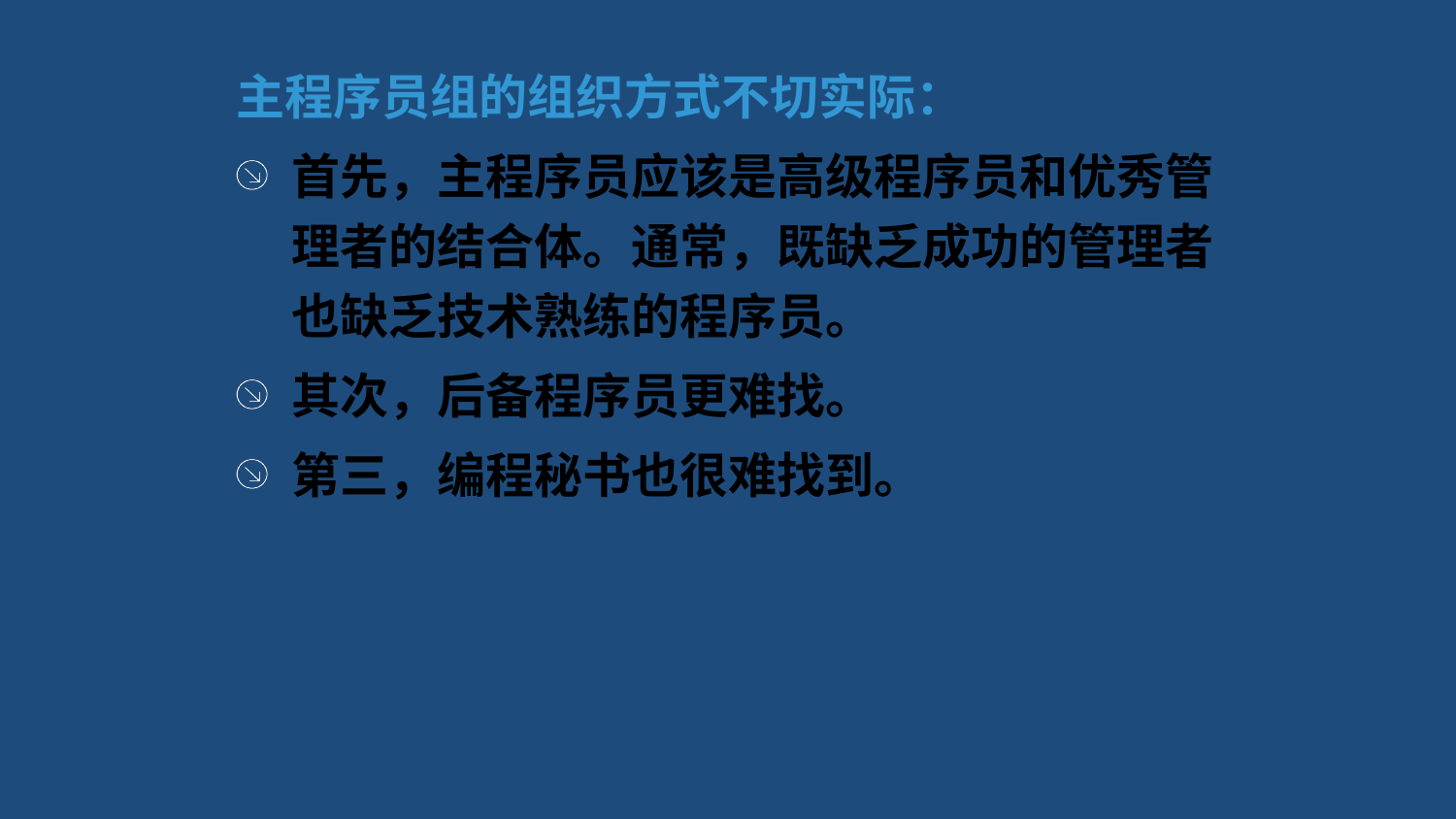

主程序员组的组织方式不切实际：
首先，主程序员应该是高级程序员和优秀管理者的结合体。通常，既缺乏成功的管理者也缺乏技术熟练的程序员。
其次，后备程序员更难找。
第三，编程秘书也很难找到。